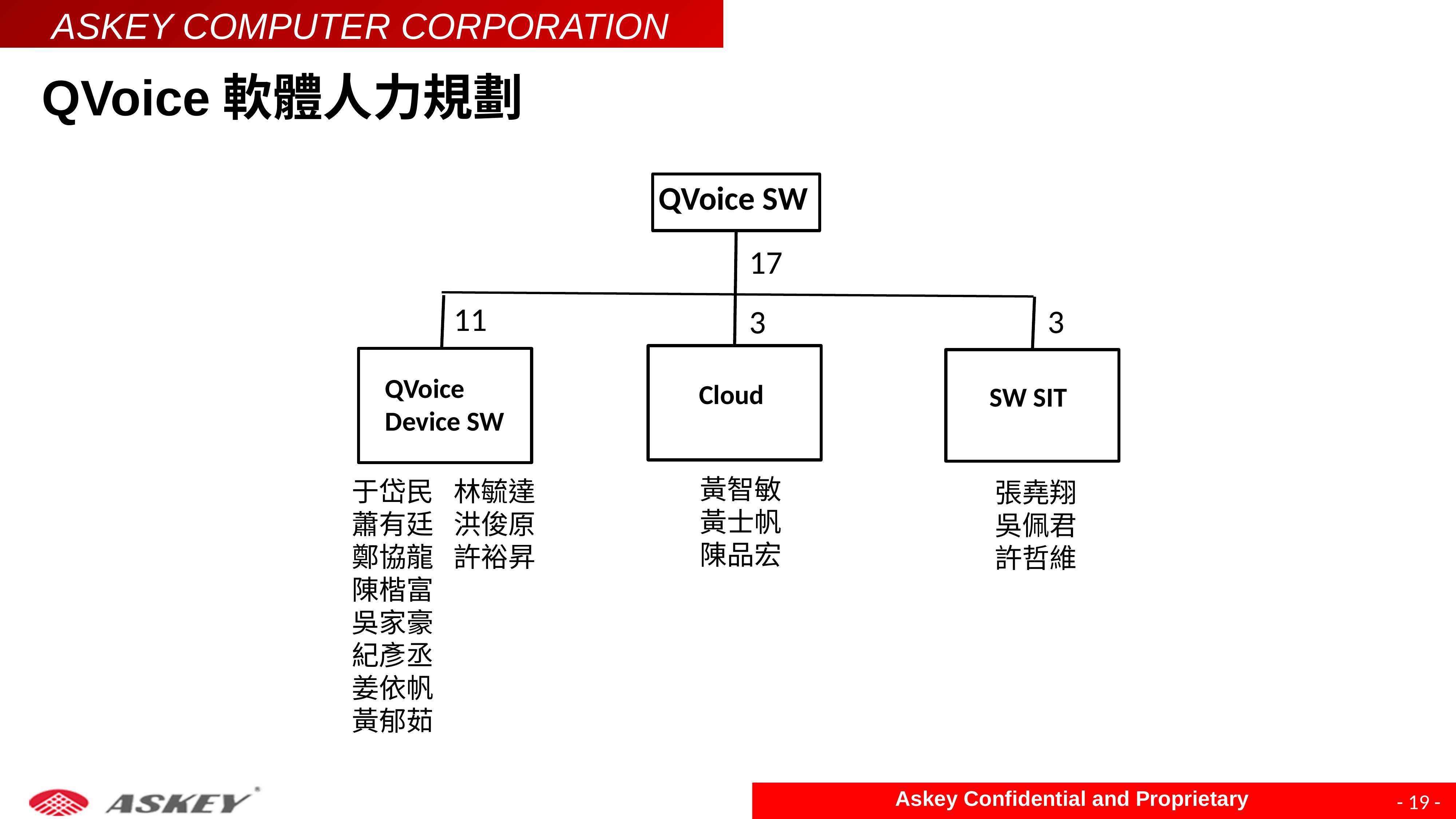

# QVoice軟體人力規劃

QVoice SW
17
11
3
3

QVoice
Device SW
Cloud
SW SIT

黃智敏
黃士帆
陳品宏
林毓達
洪俊原
許裕昇
于岱民
蕭有廷
鄭協龍
陳楷富
吳家豪
紀彥丞
姜依帆
黃郁茹
張堯翔
吳佩君
許哲維